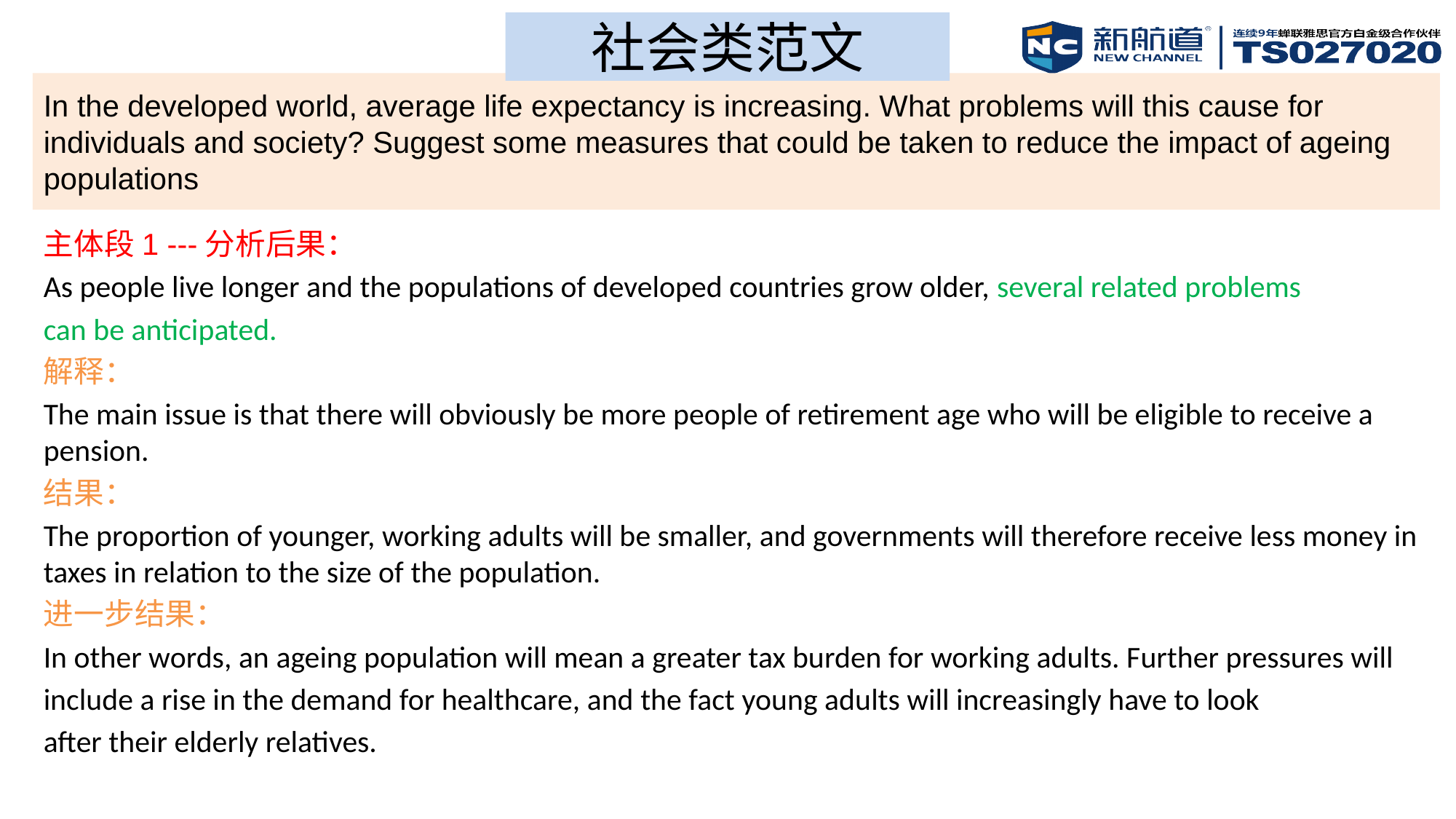

社会类范文
# In the developed world, average life expectancy is increasing. What problems will this cause for individuals and society? Suggest some measures that could be taken to reduce the impact of ageing populations
主体段1 ---分析后果：
As people live longer and the populations of developed countries grow older, several related problems
can be anticipated.
解释：
The main issue is that there will obviously be more people of retirement age who will be eligible to receive a pension.
结果：
The proportion of younger, working adults will be smaller, and governments will therefore receive less money in taxes in relation to the size of the population.
进一步结果：
In other words, an ageing population will mean a greater tax burden for working adults. Further pressures will
include a rise in the demand for healthcare, and the fact young adults will increasingly have to look
after their elderly relatives.